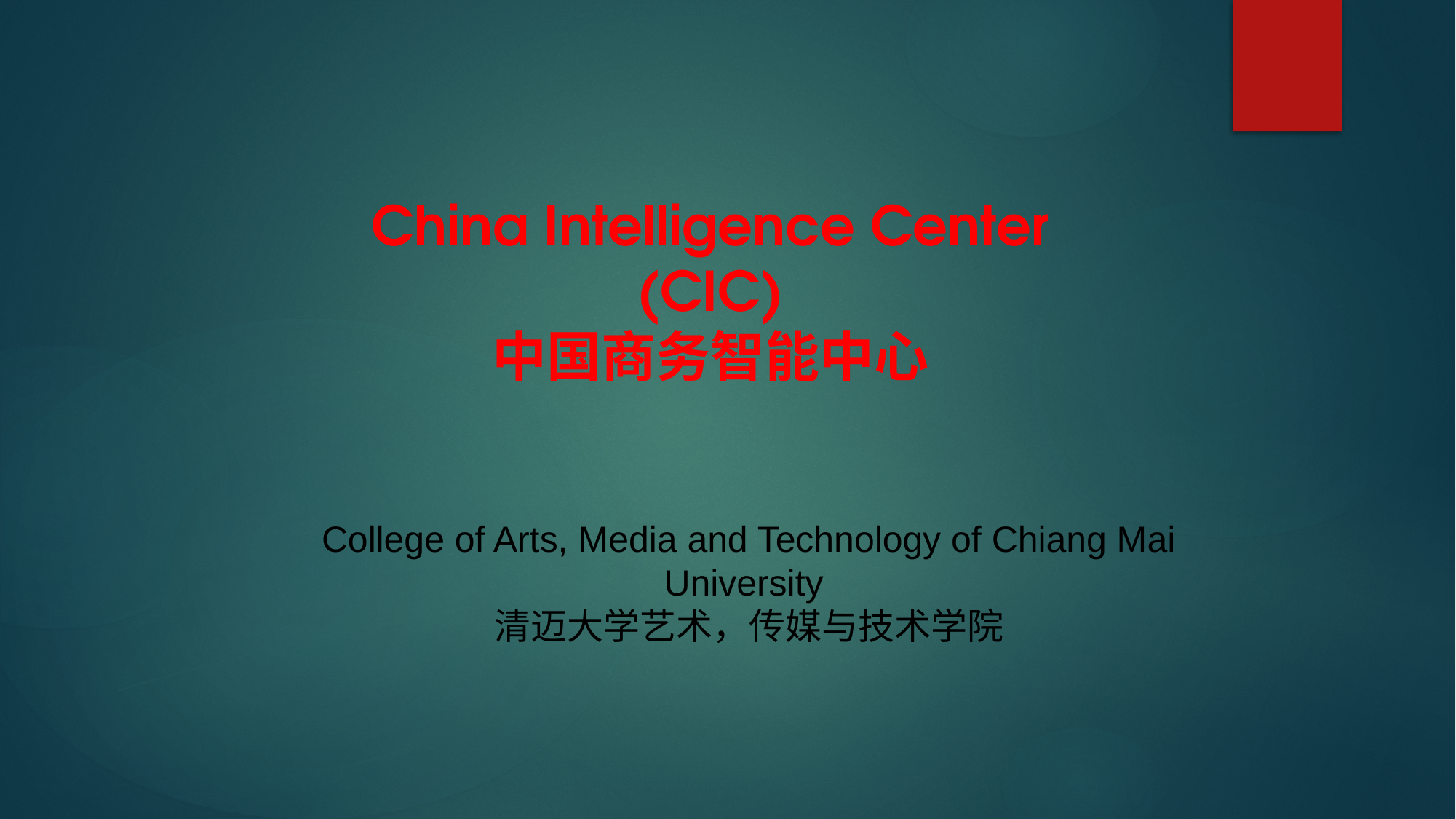

China Intelligence Center (CIC)
中国商务智能中心
# College of Arts, Media and Technology of Chiang Mai University 清迈大学艺术，传媒与技术学院